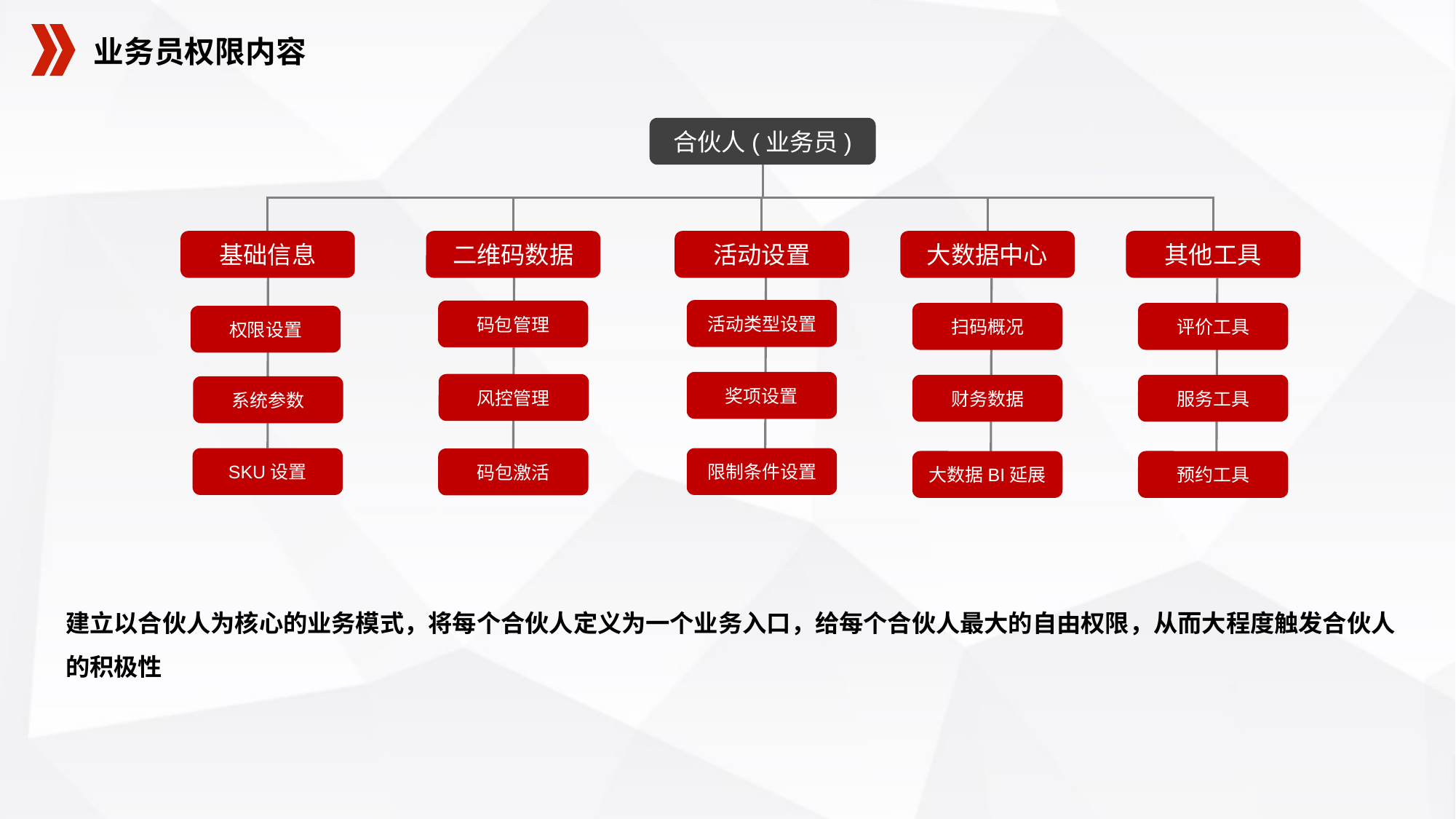

业务员权限内容
合伙人(业务员)
基础信息
二维码数据
活动设置
大数据中心
其他工具
活动类型设置
码包管理
扫码概况
评价工具
权限设置
奖项设置
风控管理
财务数据
服务工具
系统参数
SKU设置
限制条件设置
码包激活
大数据BI延展
预约工具
建立以合伙人为核心的业务模式，将每个合伙人定义为一个业务入口，给每个合伙人最大的自由权限，从而大程度触发合伙人的积极性